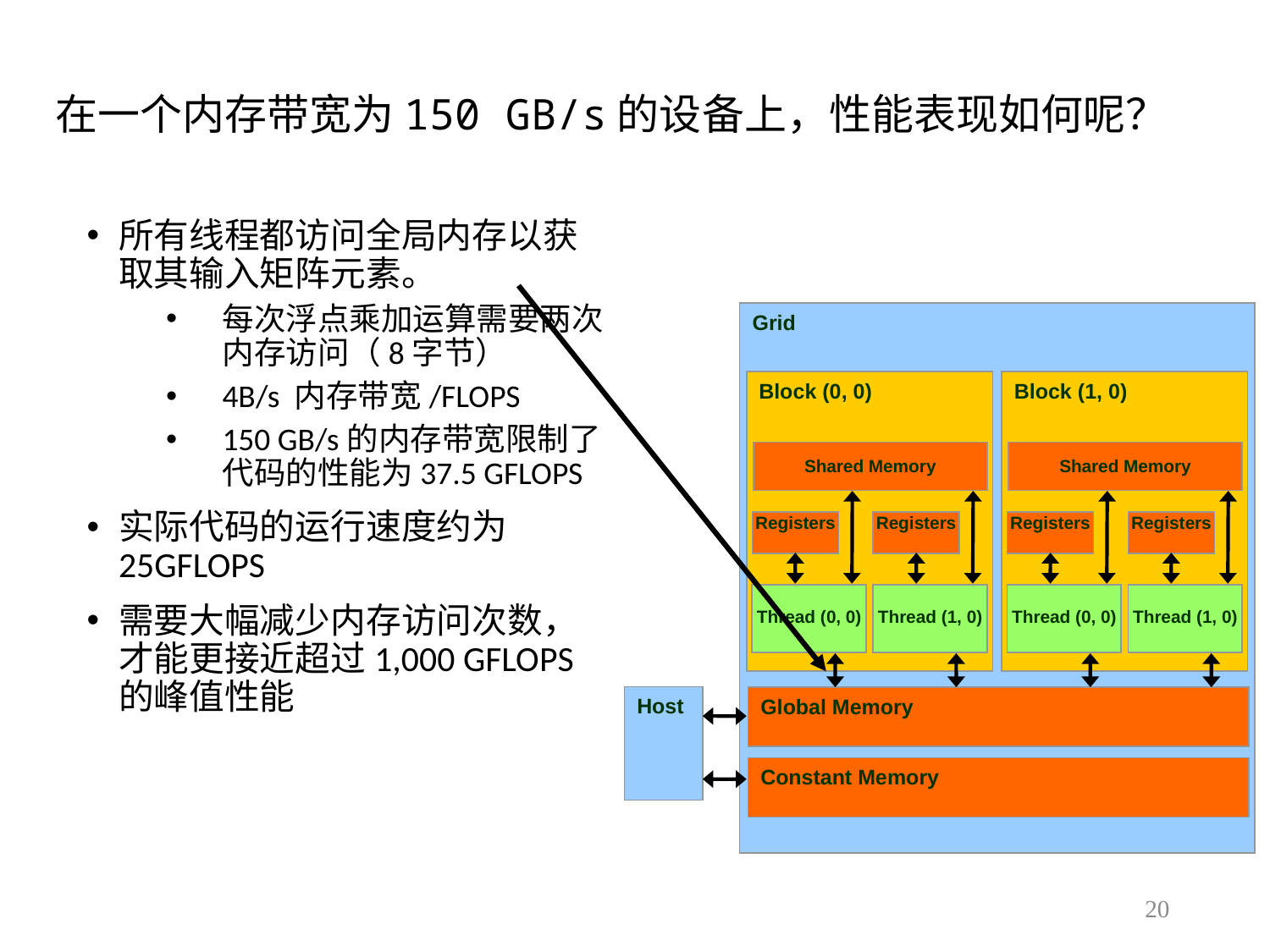

# 在一个内存带宽为150 GB/s的设备上，性能表现如何呢？
所有线程都访问全局内存以获取其输入矩阵元素。
每次浮点乘加运算需要两次内存访问（8字节）
4B/s 内存带宽/FLOPS
150 GB/s的内存带宽限制了代码的性能为37.5 GFLOPS
实际代码的运行速度约为25GFLOPS
需要大幅减少内存访问次数，才能更接近超过1,000 GFLOPS的峰值性能

Grid
Block (0, 0)
Block (1, 0)
Shared Memory
Shared Memory

Registers
Registers
Registers
Registers

Thread (0, 0)
Thread (1, 0)
Thread (0, 0)
Thread (1, 0)

Host
Global Memory

Constant Memory

20